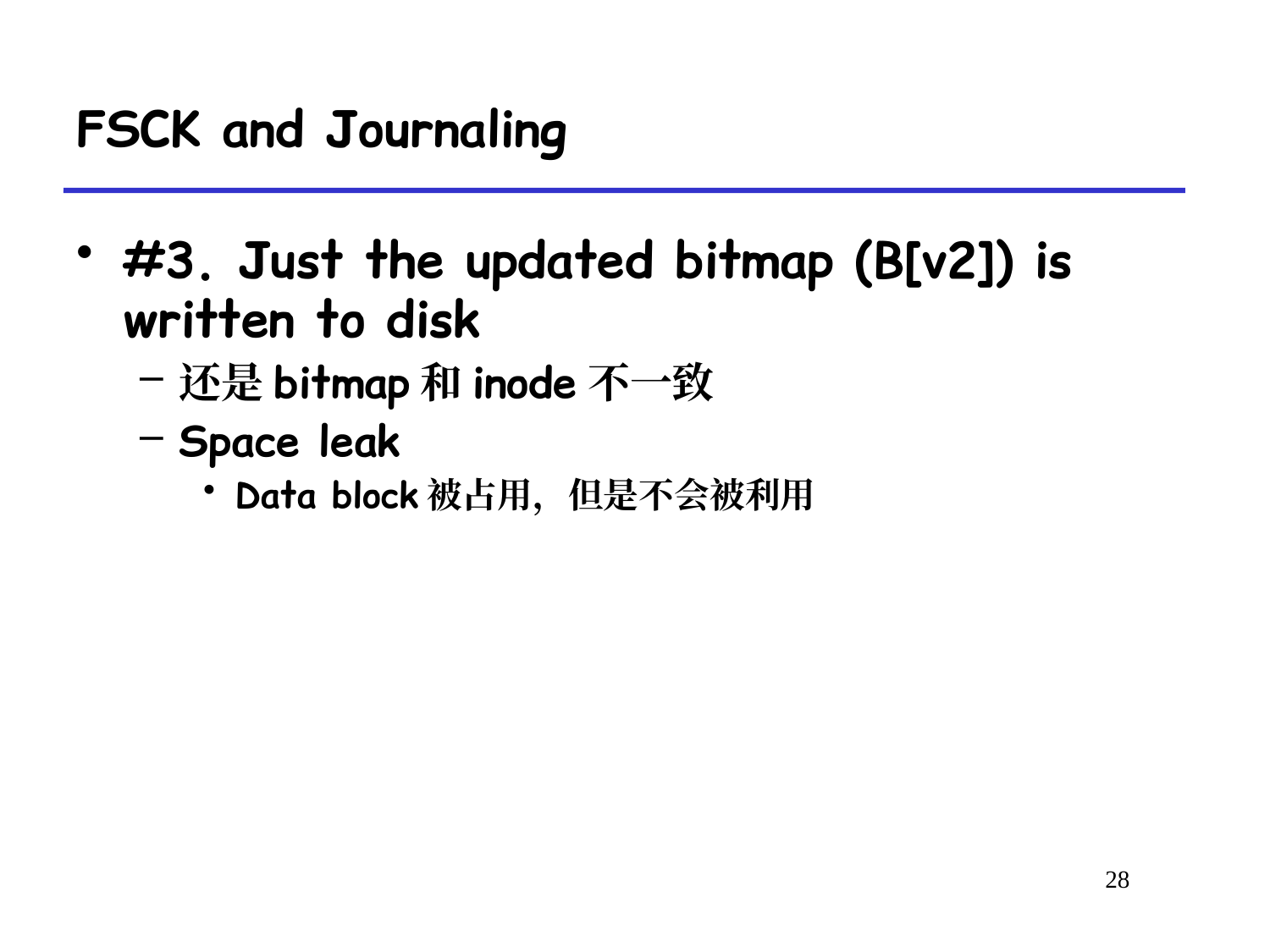

# FSCK and Journaling
#3. Just the updated bitmap (B[v2]) is written to disk
还是bitmap和inode不一致
Space leak
Data block被占用，但是不会被利用

28